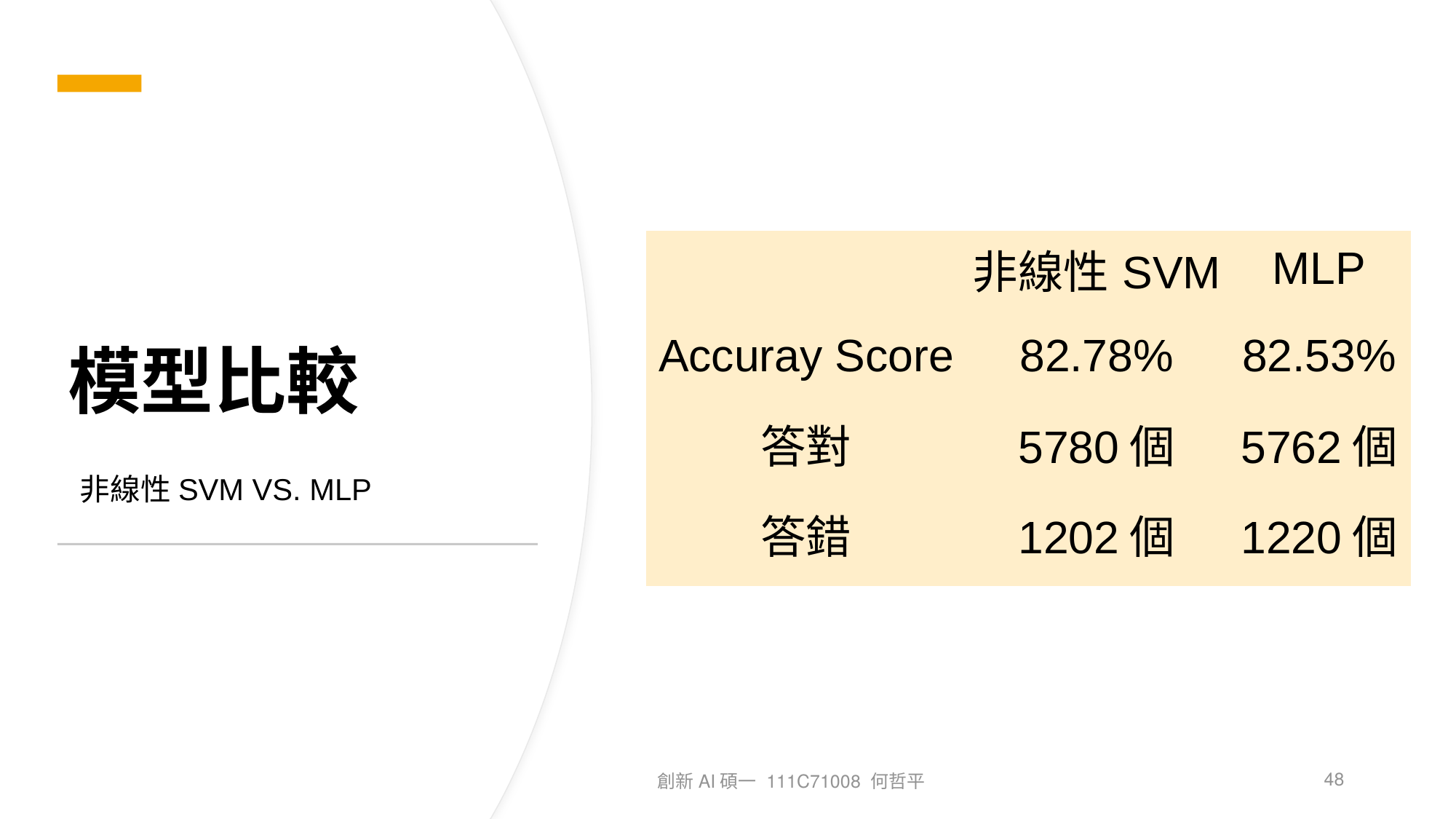

# 模型比較
|  | 非線性SVM | MLP |
| --- | --- | --- |
| Accuray Score | 82.78% | 82.53% |
| 答對 | 5780個 | 5762個 |
| 答錯 | 1202個 | 1220個 |
非線性SVM VS. MLP

創新AI碩一 111C71008 何哲平
48